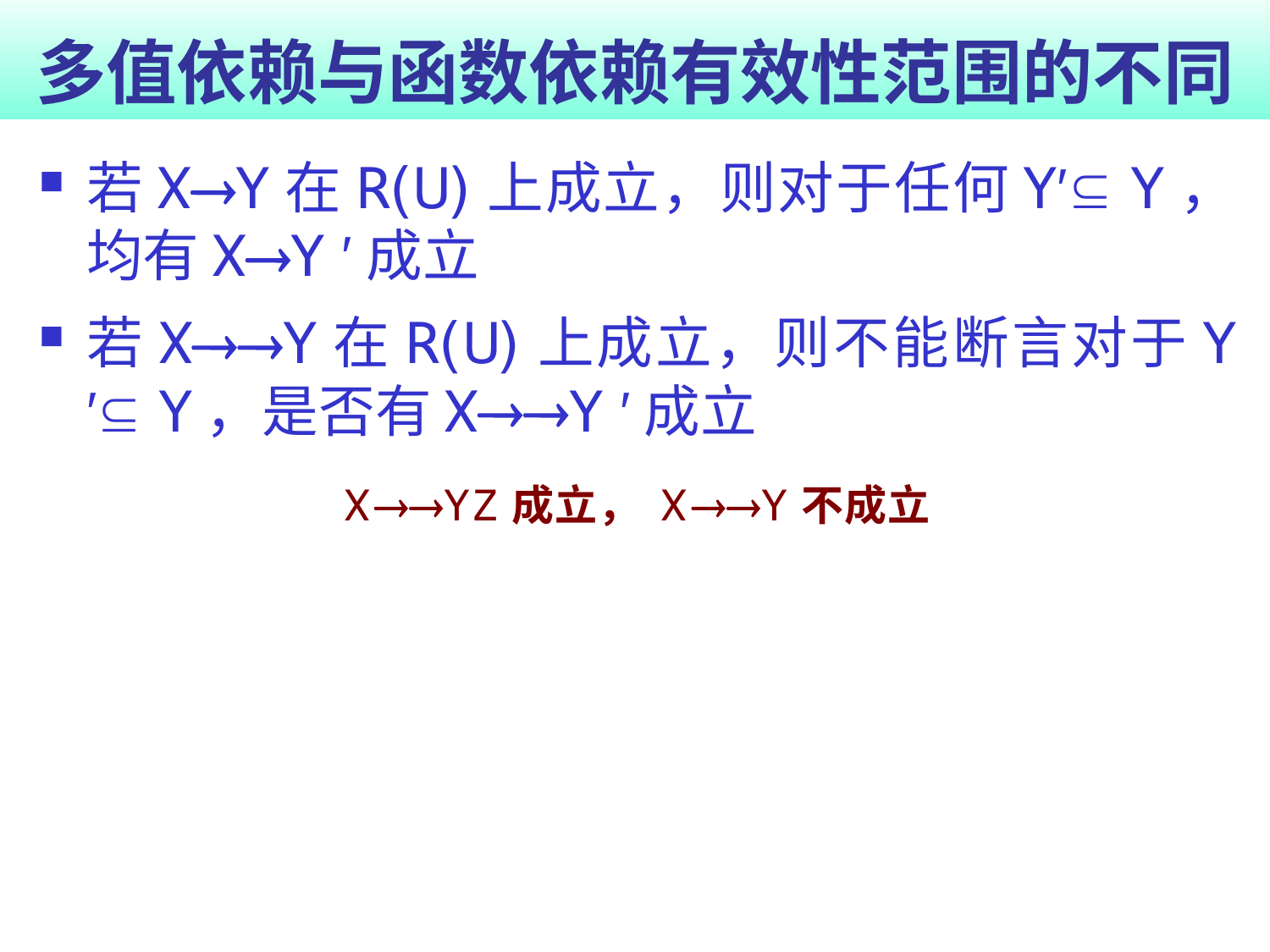

# 多值依赖与函数依赖有效性范围的不同
若X→Y在R(U)上成立，则对于任何Y′⊆ Y，均有X→Y ′成立
若X→→Y在R(U)上成立，则不能断言对于Y′⊆ Y，是否有X→→Y ′成立

X→→YZ成立， X→→Y不成立